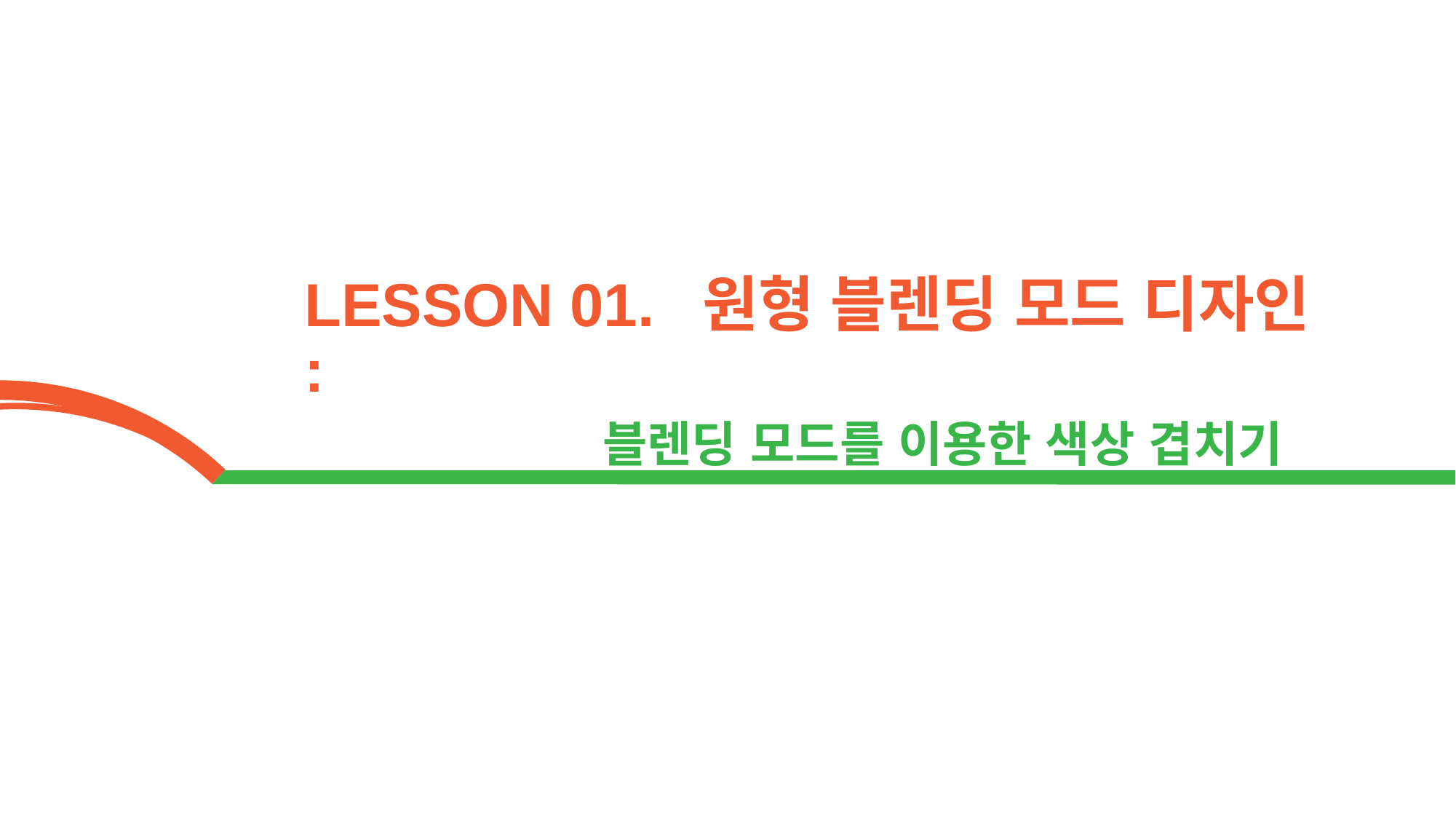

LESSON 01.  원형 블렌딩 모드 디자인 :
                     블렌딩 모드를 이용한 색상 겹치기